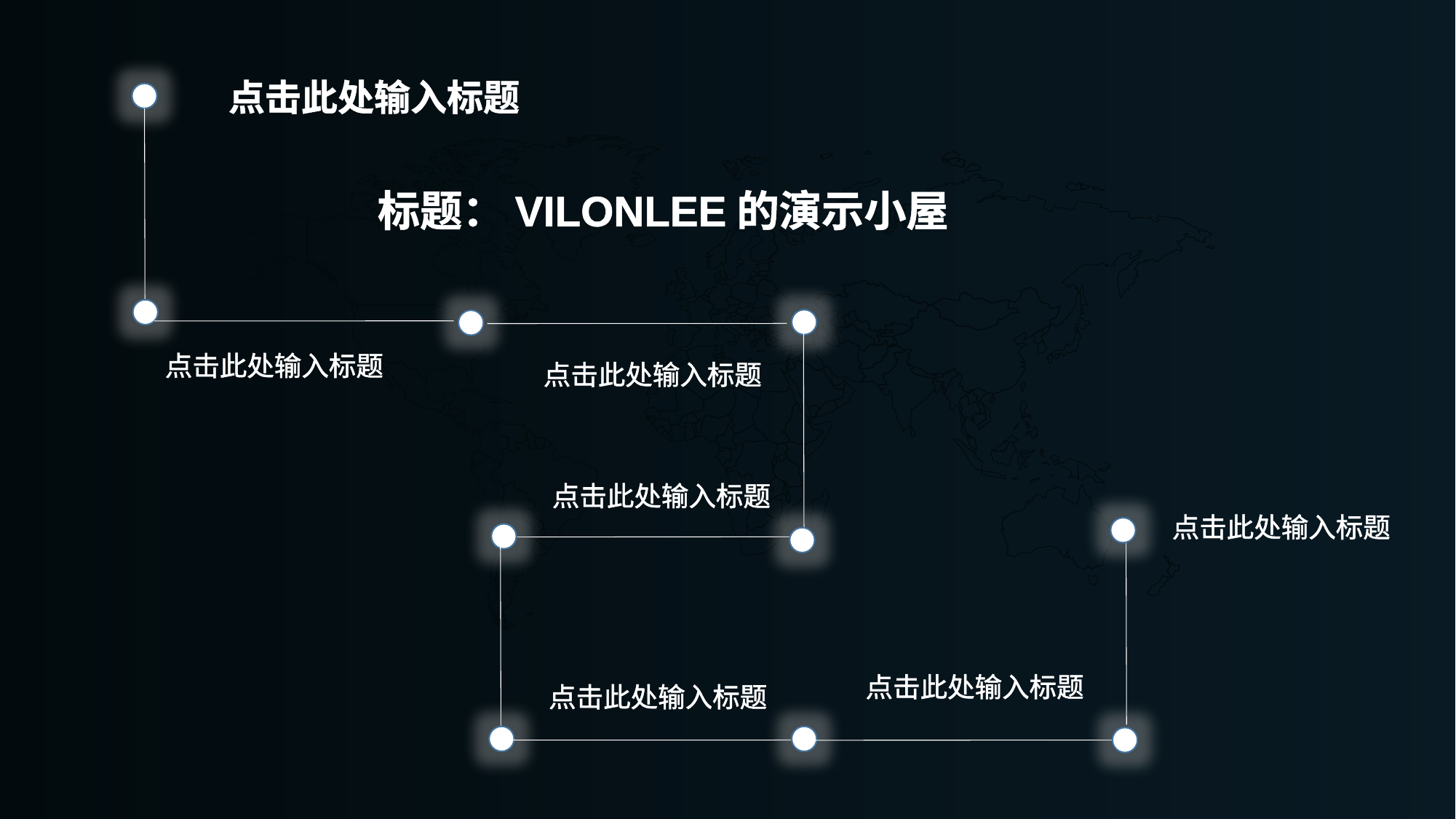

点击此处输入标题

标题：VILONLEE的演示小屋

点击此处输入标题
点击此处输入标题
点击此处输入标题
点击此处输入标题

点击此处输入标题
点击此处输入标题